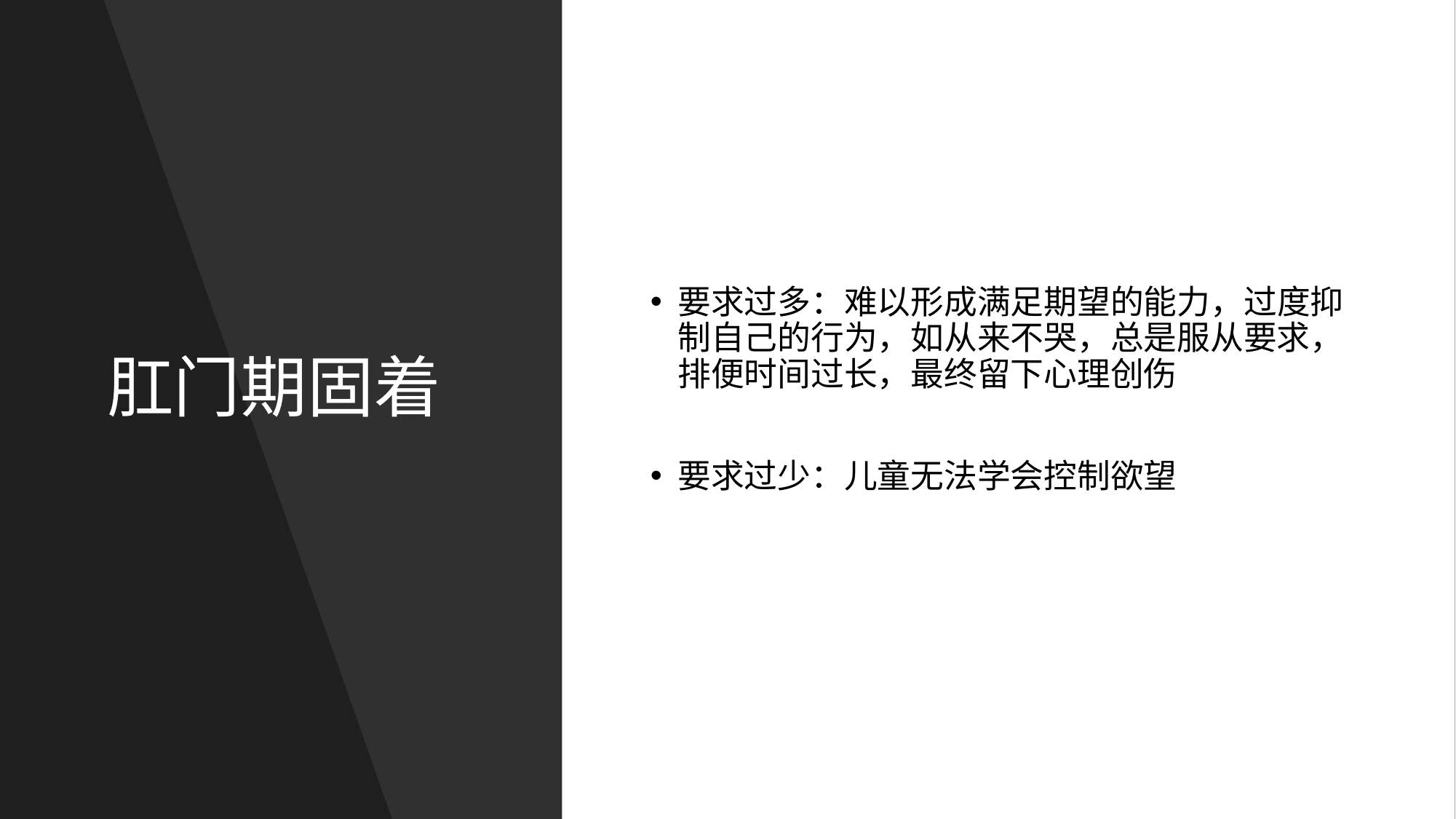

# 肛门期固着
要求过多：难以形成满足期望的能力，过度抑制自己的行为，如从来不哭，总是服从要求，排便时间过长，最终留下心理创伤

要求过少：儿童无法学会控制欲望